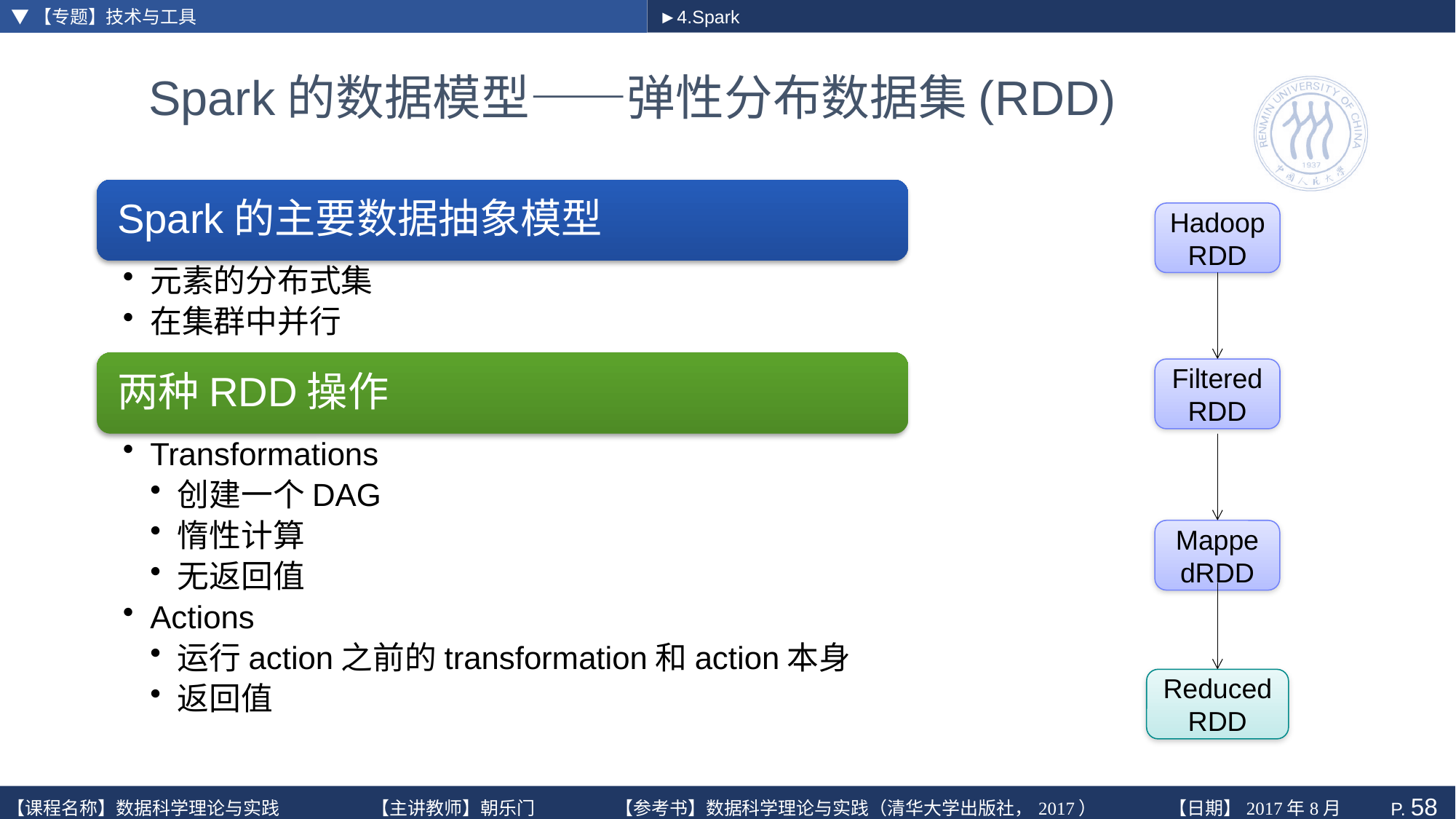

▼【专题】技术与工具
►4.Spark

# Spark的数据模型——弹性分布数据集(RDD)
Spark的主要数据抽象模型
元素的分布式集
在集群中并行
两种RDD操作
Transformations
创建一个DAG
惰性计算
无返回值
Actions
运行action之前的transformation和action本身
返回值
HadoopRDD
FilteredRDD
MappedRDD
Reduced
RDD